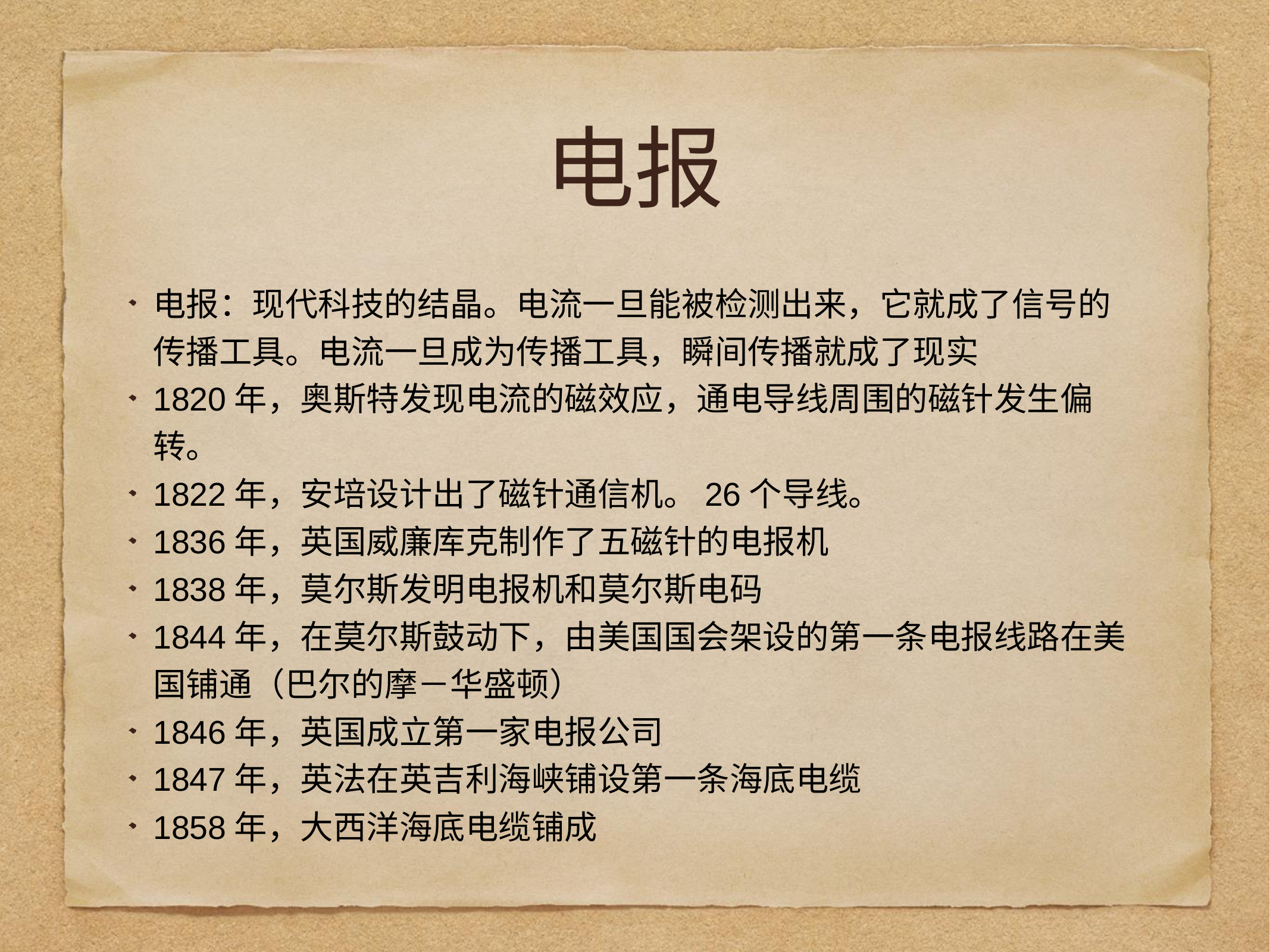

# 电报
电报：现代科技的结晶。电流一旦能被检测出来，它就成了信号的传播工具。电流一旦成为传播工具，瞬间传播就成了现实
1820年，奥斯特发现电流的磁效应，通电导线周围的磁针发生偏转。
1822年，安培设计出了磁针通信机。26个导线。
1836年，英国威廉库克制作了五磁针的电报机
1838年，莫尔斯发明电报机和莫尔斯电码
1844年，在莫尔斯鼓动下，由美国国会架设的第一条电报线路在美国铺通（巴尔的摩－华盛顿）
1846年，英国成立第一家电报公司
1847年，英法在英吉利海峡铺设第一条海底电缆
1858年，大西洋海底电缆铺成